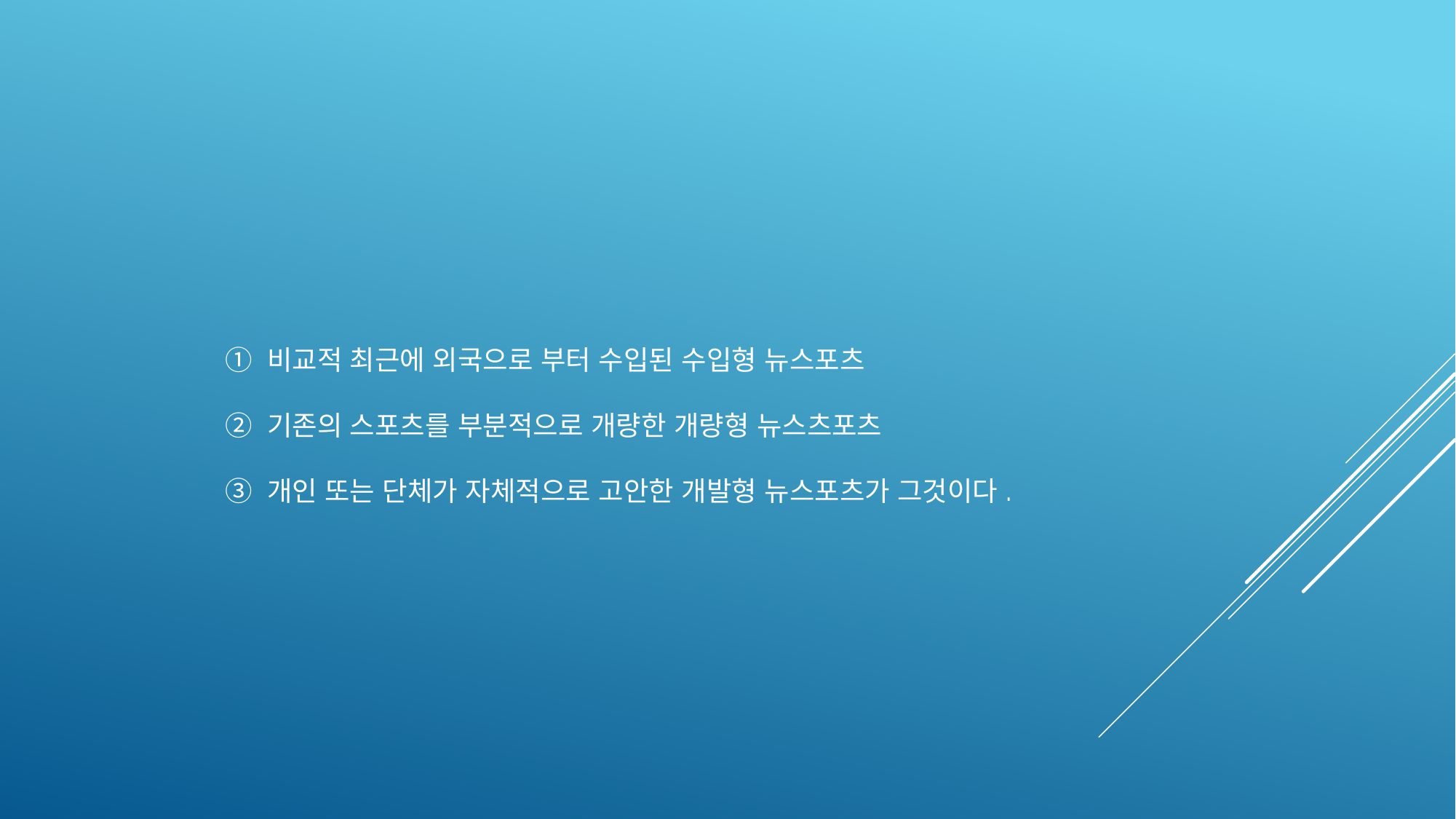

① 비교적 최근에 외국으로 부터 수입된 수입형 뉴스포츠

② 기존의 스포츠를 부분적으로 개량한 개량형 뉴스츠포츠

③ 개인 또는 단체가 자체적으로 고안한 개발형 뉴스포츠가 그것이다.